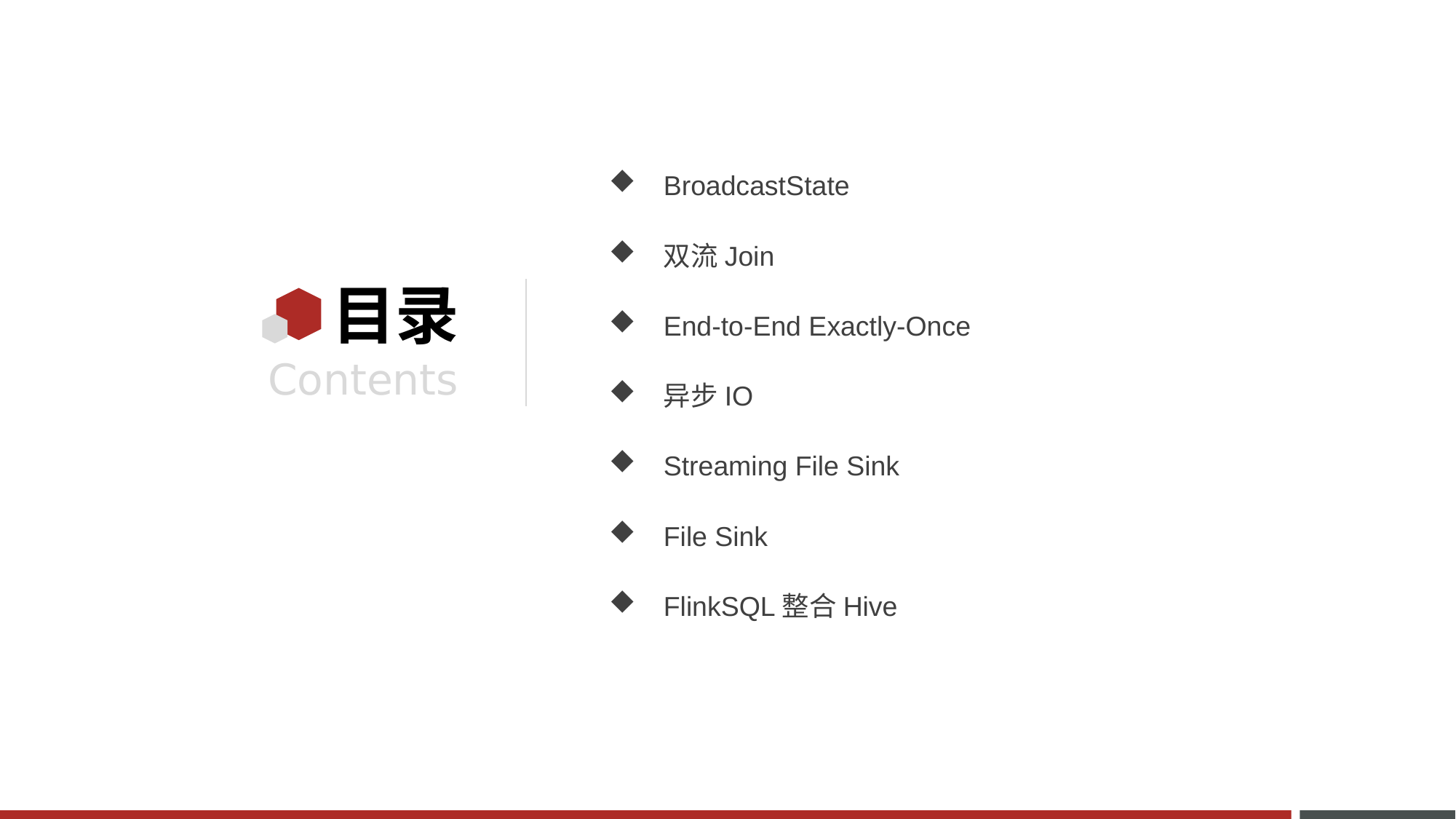

BroadcastState
双流Join
End-to-End Exactly-Once
异步IO
Streaming File Sink
File Sink
FlinkSQL整合Hive